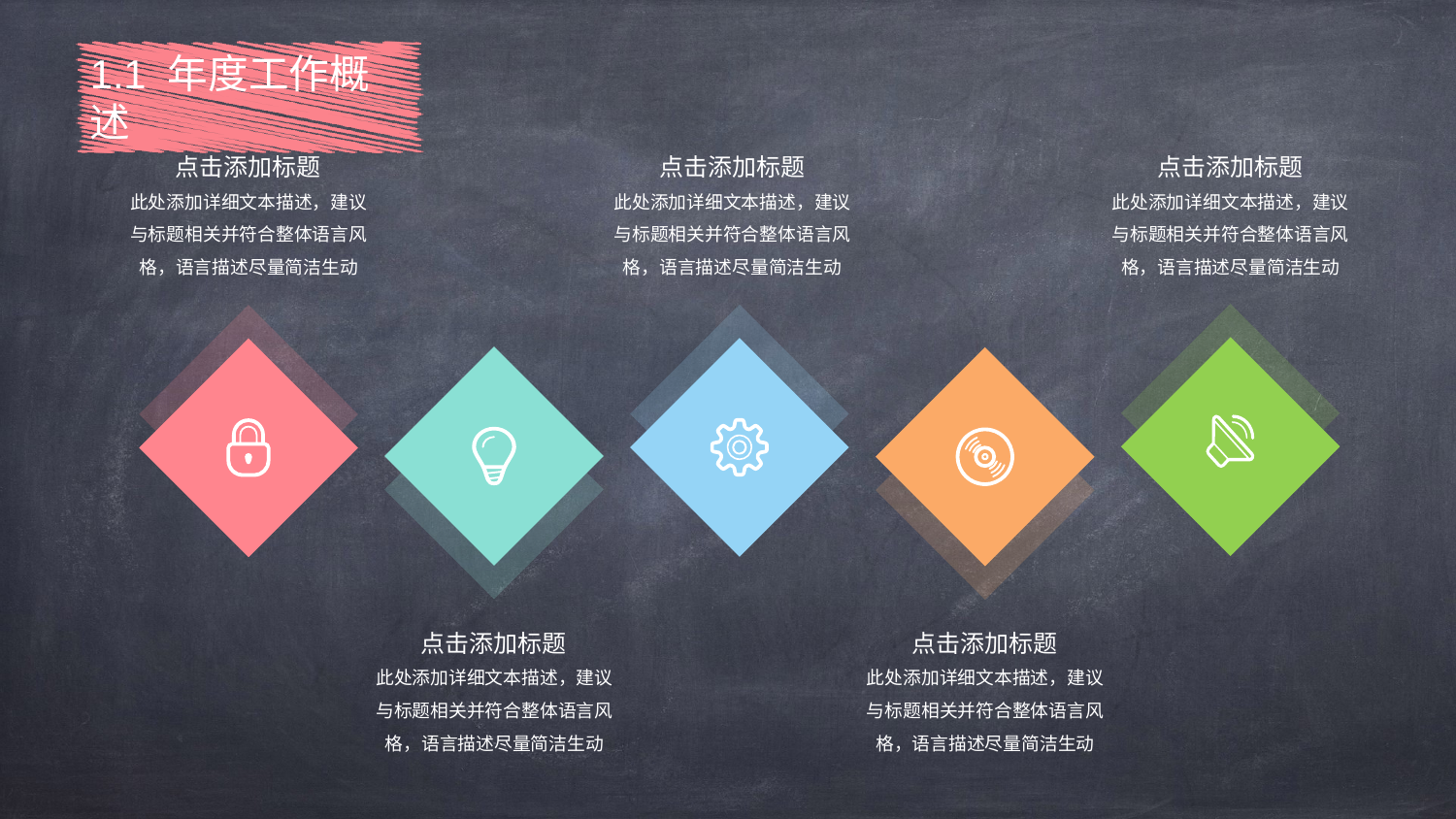

1.1 年度工作概述
点击添加标题
此处添加详细文本描述，建议与标题相关并符合整体语言风格，语言描述尽量简洁生动
点击添加标题
此处添加详细文本描述，建议与标题相关并符合整体语言风格，语言描述尽量简洁生动
点击添加标题
此处添加详细文本描述，建议与标题相关并符合整体语言风格，语言描述尽量简洁生动

点击添加标题
此处添加详细文本描述，建议与标题相关并符合整体语言风格，语言描述尽量简洁生动
点击添加标题
此处添加详细文本描述，建议与标题相关并符合整体语言风格，语言描述尽量简洁生动